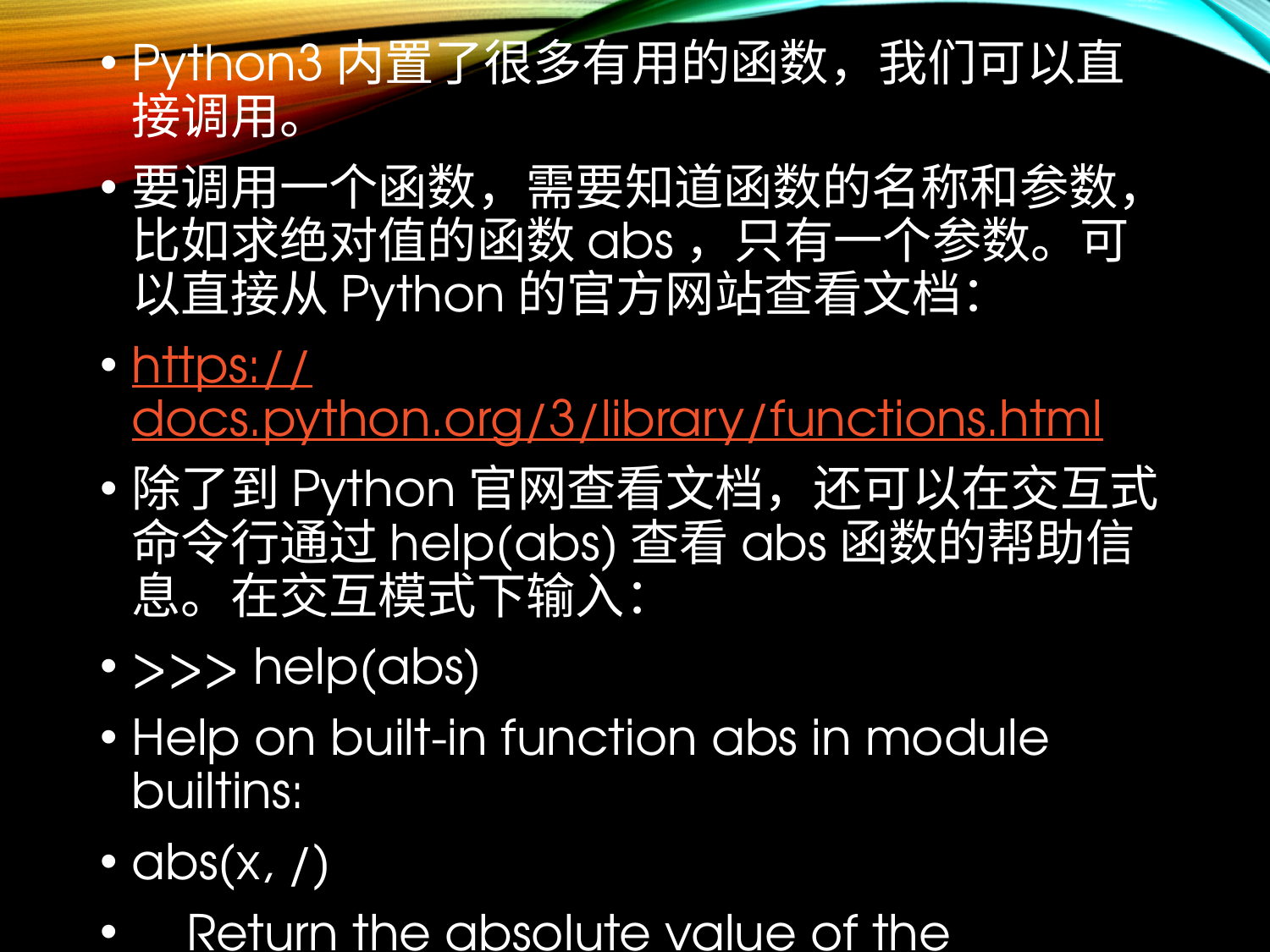

Python3内置了很多有用的函数，我们可以直接调用。
要调用一个函数，需要知道函数的名称和参数，比如求绝对值的函数abs，只有一个参数。可以直接从Python的官方网站查看文档：
https://docs.python.org/3/library/functions.html
除了到Python官网查看文档，还可以在交互式命令行通过help(abs)查看abs函数的帮助信息。在交互模式下输入：
>>> help(abs)
Help on built-in function abs in module builtins:
abs(x, /)
    Return the absolute value of the argument.